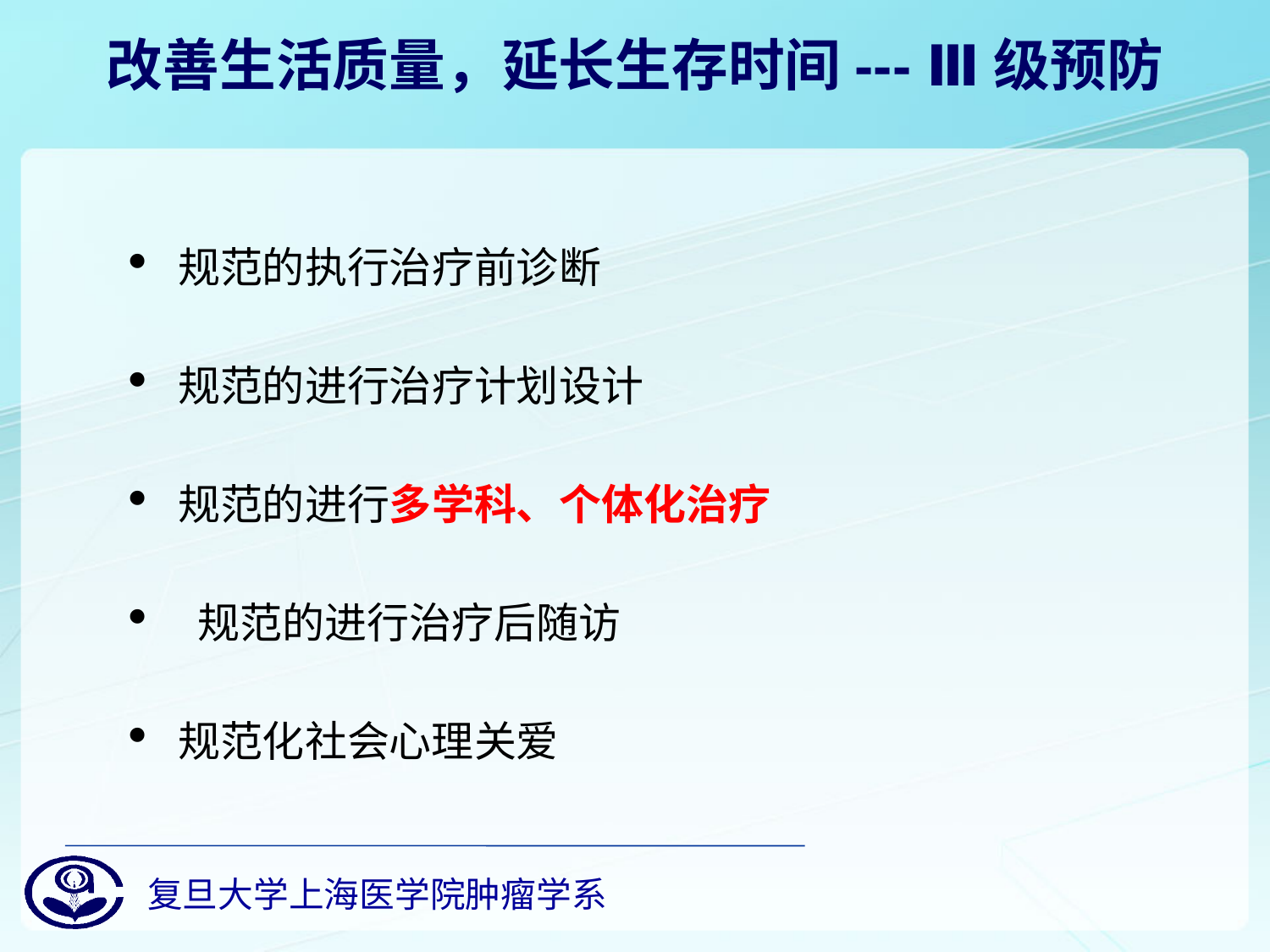

改善生活质量，延长生存时间--- Ⅲ级预防
规范的执行治疗前诊断

规范的进行治疗计划设计

规范的进行多学科、个体化治疗

 规范的进行治疗后随访

规范化社会心理关爱